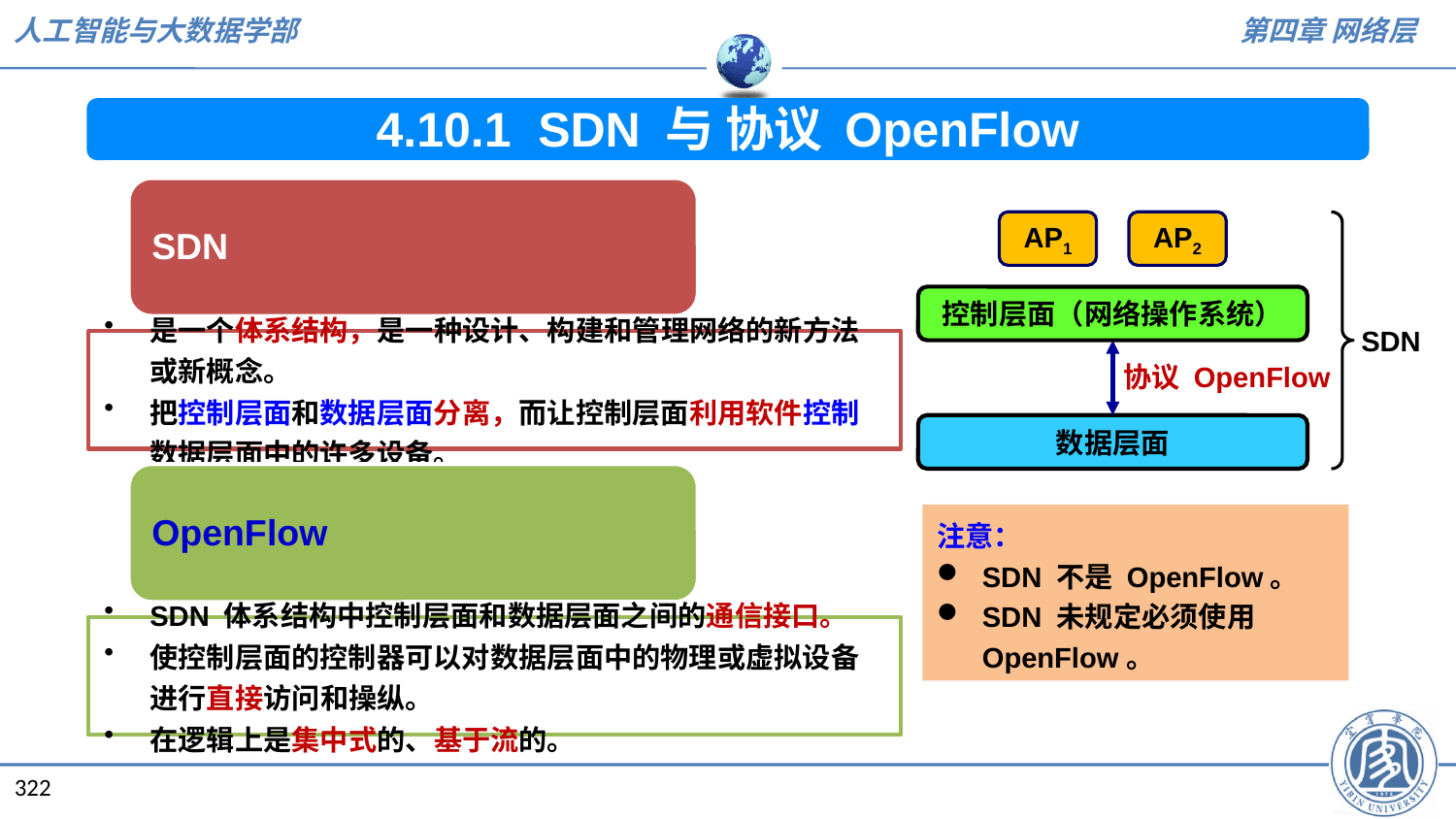

4.10.1  SDN 与 协议 OpenFlow

SDN
是一个体系结构，是一种设计、构建和管理网络的新方法或新概念。
把控制层面和数据层面分离，而让控制层面利用软件控制数据层面中的许多设备。
OpenFlow
SDN 体系结构中控制层面和数据层面之间的通信接口。
使控制层面的控制器可以对数据层面中的物理或虚拟设备进行直接访问和操纵。
在逻辑上是集中式的、基于流的。
AP1
AP2
控制层面（网络操作系统）
协议 OpenFlow
数据层面

SDN
注意：
SDN 不是 OpenFlow。
SDN 未规定必须使用 OpenFlow。
322